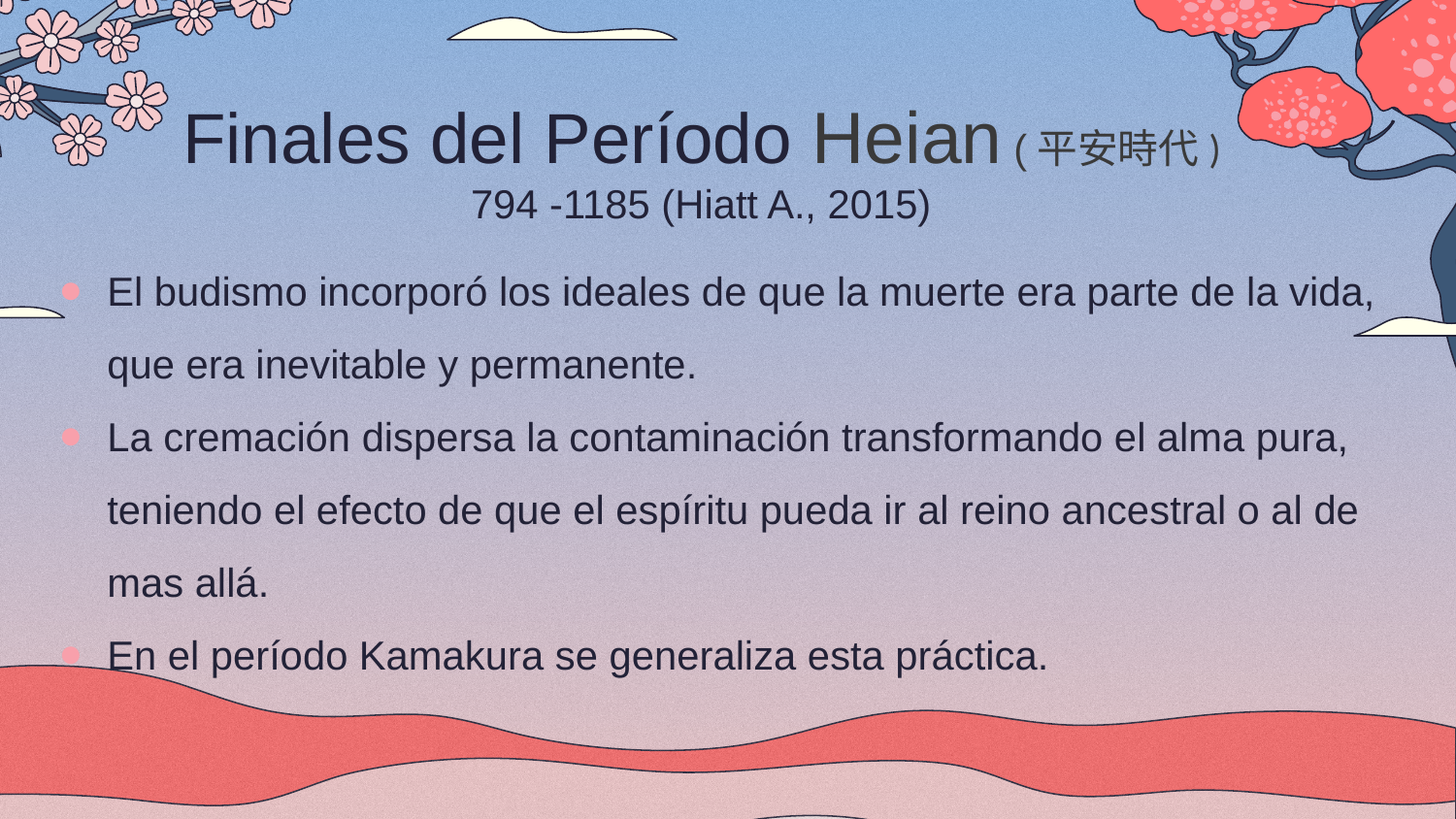

# Finales del Período Heian (平安時代) 794 -1185 (Hiatt A., 2015)
El budismo incorporó los ideales de que la muerte era parte de la vida, que era inevitable y permanente.
La cremación dispersa la contaminación transformando el alma pura, teniendo el efecto de que el espíritu pueda ir al reino ancestral o al de mas allá.
En el período Kamakura se generaliza esta práctica.